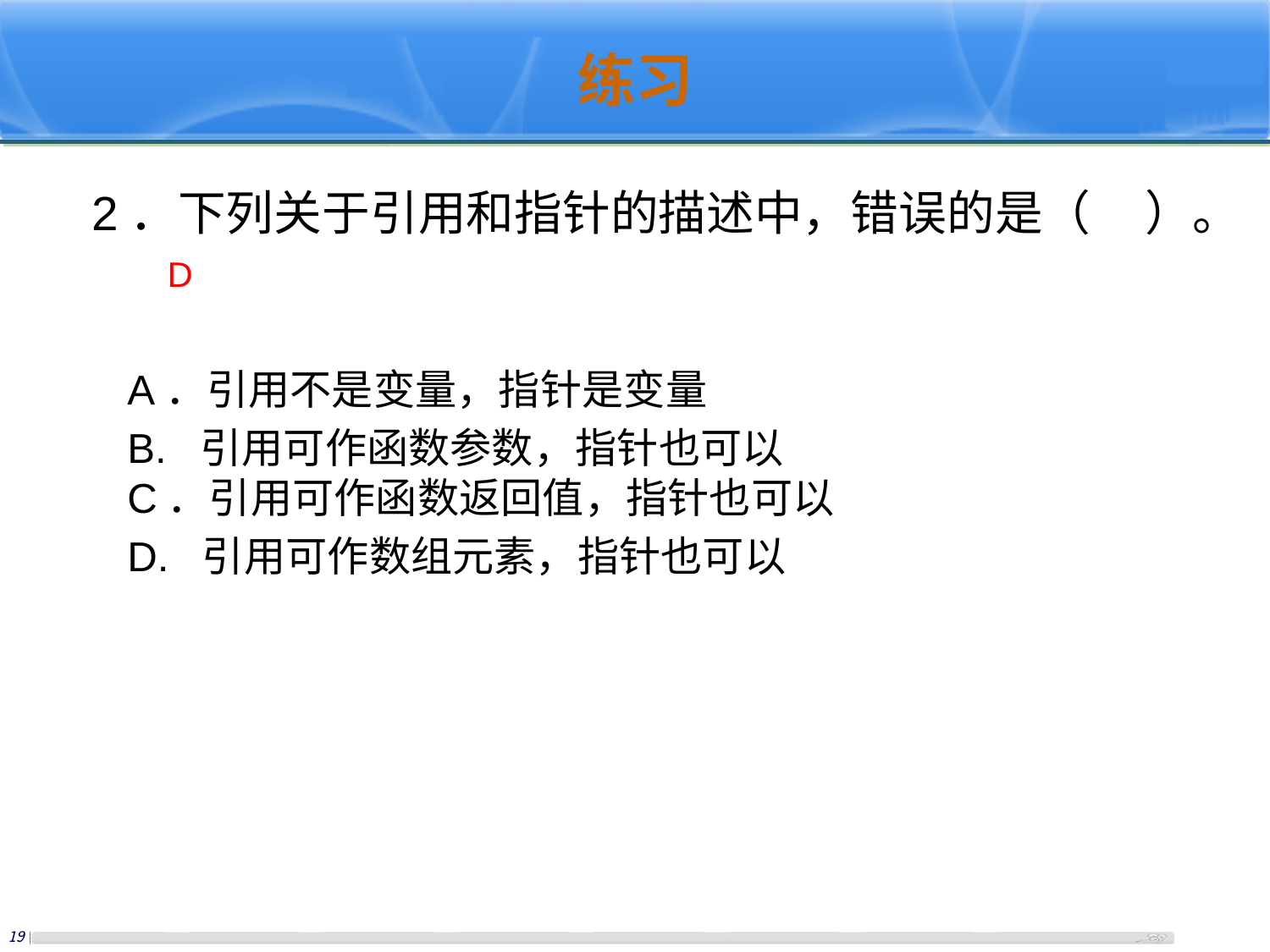

# 练习
2．下列关于引用和指针的描述中，错误的是（     ）。
A．引用不是变量，指针是变量
B.  引用可作函数参数，指针也可以
C．引用可作函数返回值，指针也可以
D.  引用可作数组元素，指针也可以
D